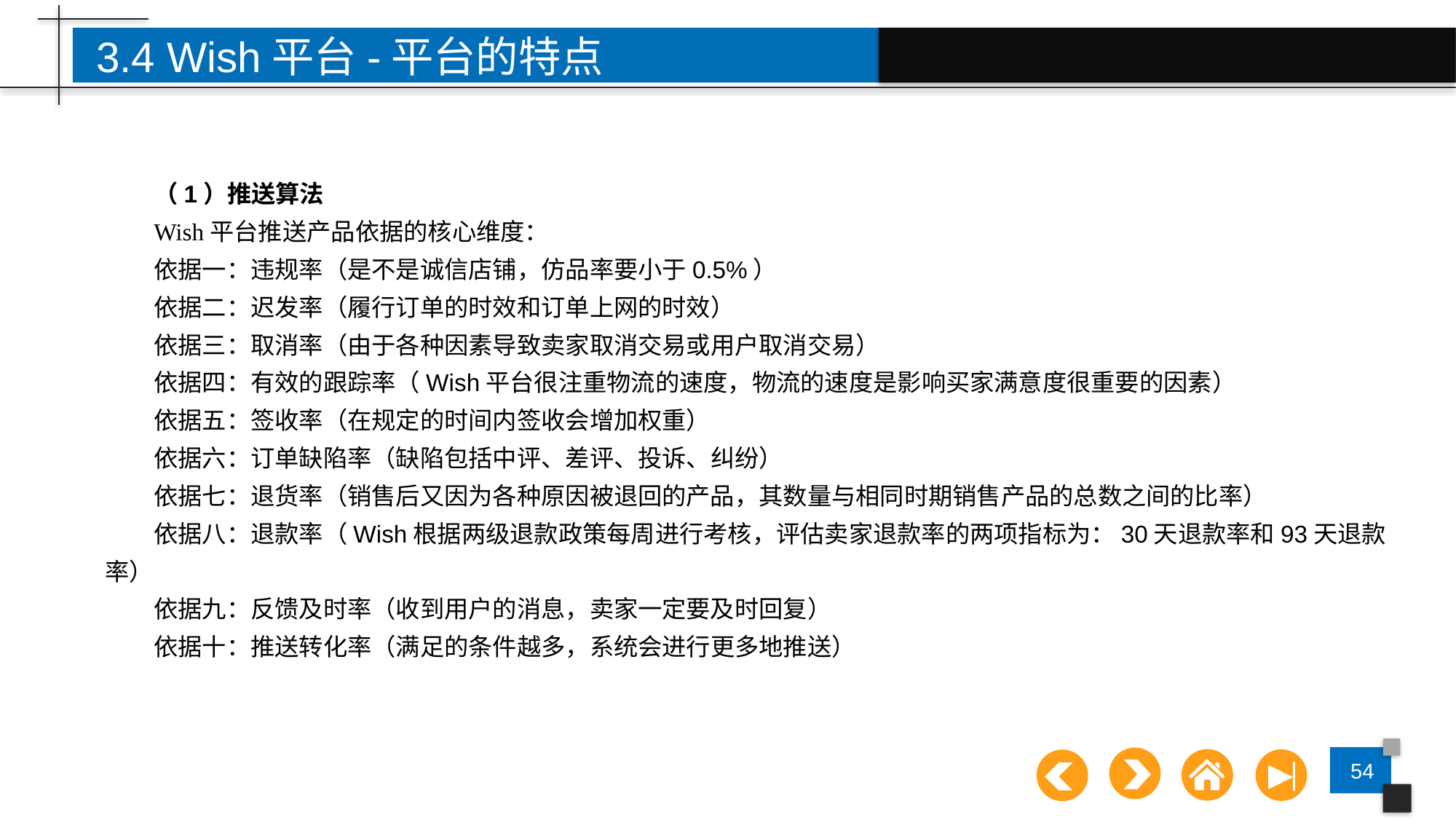

3.4 Wish平台-平台的特点
（1）推送算法
Wish平台推送产品依据的核心维度：
依据一：违规率（是不是诚信店铺，仿品率要小于0.5%）
依据二：迟发率（履行订单的时效和订单上网的时效）
依据三：取消率（由于各种因素导致卖家取消交易或用户取消交易）
依据四：有效的跟踪率（Wish平台很注重物流的速度，物流的速度是影响买家满意度很重要的因素）
依据五：签收率（在规定的时间内签收会增加权重）
依据六：订单缺陷率（缺陷包括中评、差评、投诉、纠纷）
依据七：退货率（销售后又因为各种原因被退回的产品，其数量与相同时期销售产品的总数之间的比率）
依据八：退款率（Wish根据两级退款政策每周进行考核，评估卖家退款率的两项指标为：30天退款率和93天退款率）
依据九：反馈及时率（收到用户的消息，卖家一定要及时回复）
依据十：推送转化率（满足的条件越多，系统会进行更多地推送）
    成立于2015年的网易考拉海购是网易旗下以跨境业务为主的综合型电商（如图9- 11）。在美国、德国、意大利、日本、韩国、澳大利亚以及中国香港、中国台湾等设之一。